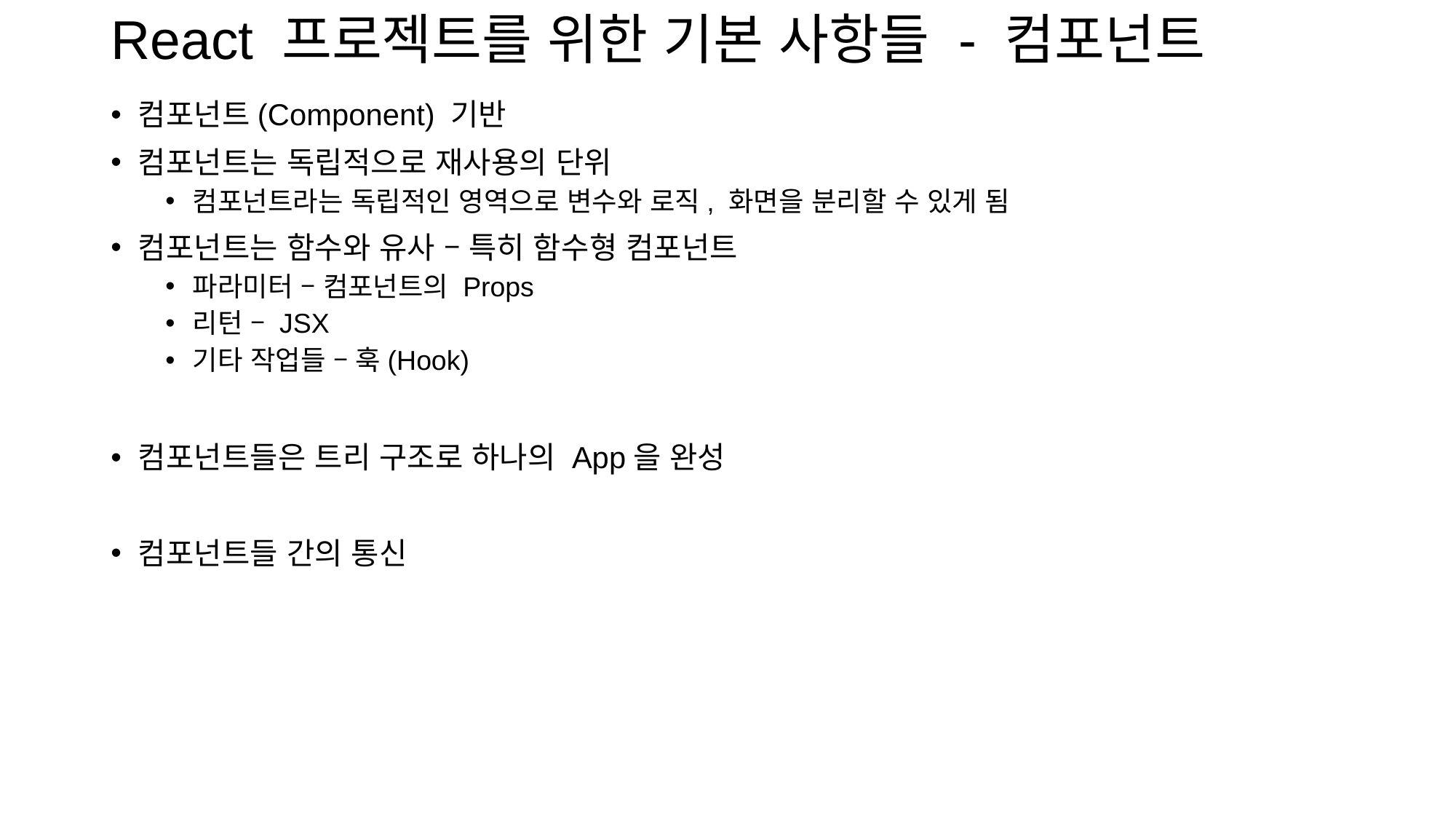

# React 프로젝트를 위한 기본 사항들 - 컴포넌트
컴포넌트(Component) 기반
컴포넌트는 독립적으로 재사용의 단위
컴포넌트라는 독립적인 영역으로 변수와 로직, 화면을 분리할 수 있게 됨
컴포넌트는 함수와 유사 – 특히 함수형 컴포넌트
파라미터 – 컴포넌트의 Props
리턴 – JSX
기타 작업들 – 훅(Hook)

컴포넌트들은 트리 구조로 하나의 App을 완성

컴포넌트들 간의 통신